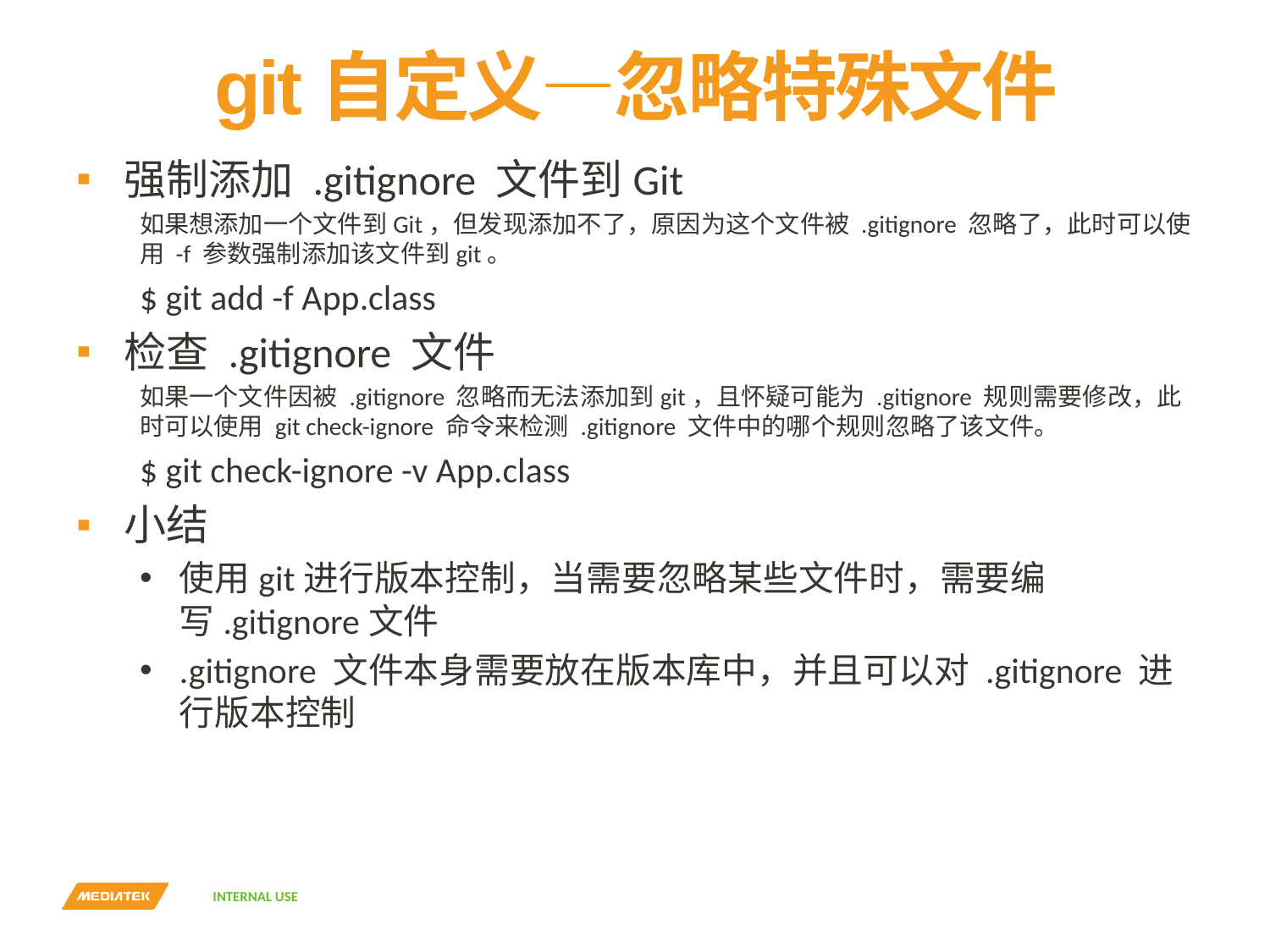

# git自定义—忽略特殊文件
强制添加 .gitignore 文件到Git
如果想添加一个文件到Git，但发现添加不了，原因为这个文件被 .gitignore 忽略了，此时可以使用 -f 参数强制添加该文件到git。
$ git add -f App.class
检查 .gitignore 文件
如果一个文件因被 .gitignore 忽略而无法添加到git，且怀疑可能为 .gitignore 规则需要修改，此时可以使用 git check-ignore 命令来检测 .gitignore 文件中的哪个规则忽略了该文件。
$ git check-ignore -v App.class
小结
使用git进行版本控制，当需要忽略某些文件时，需要编写.gitignore文件
.gitignore 文件本身需要放在版本库中，并且可以对 .gitignore 进行版本控制